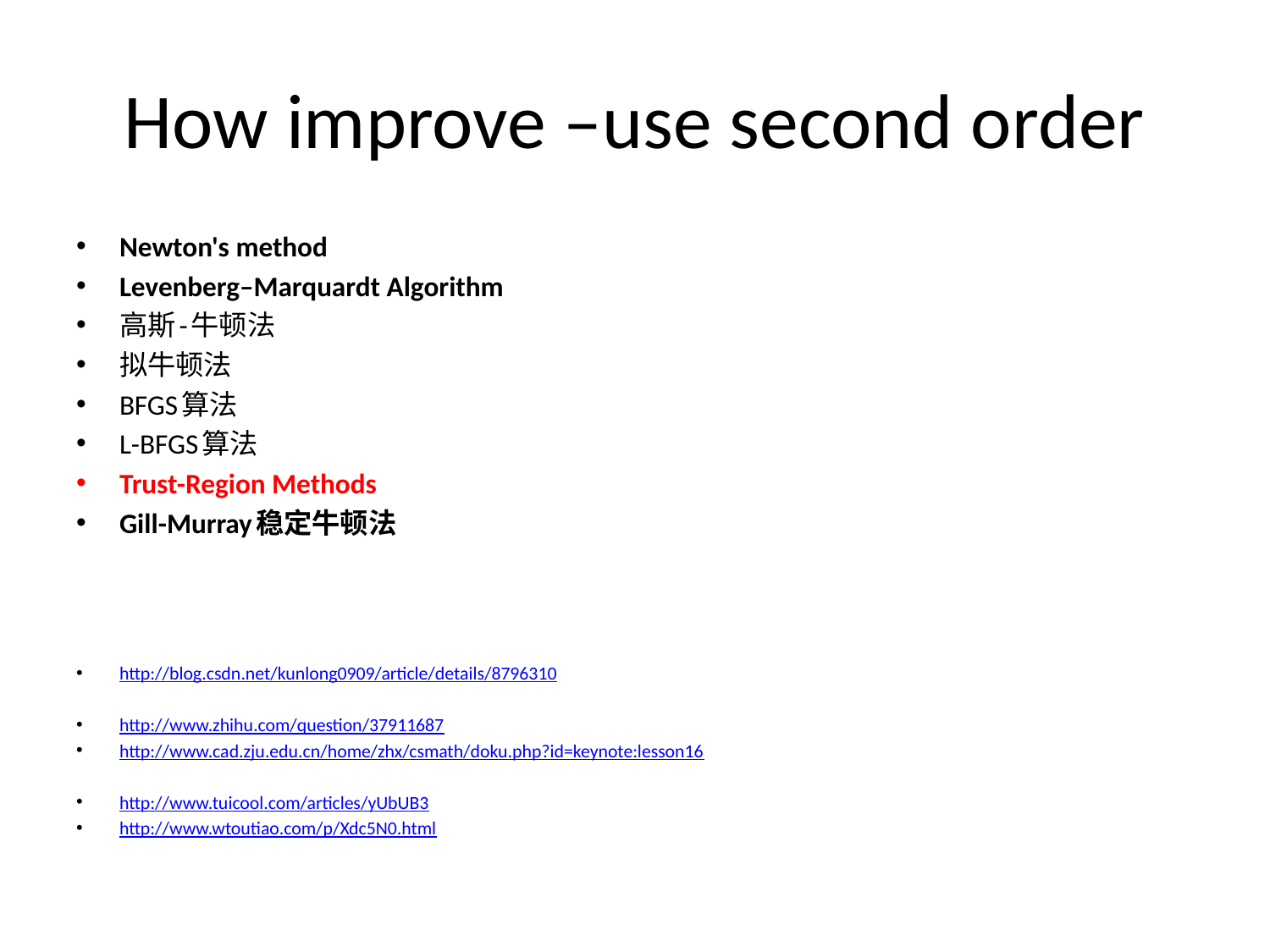

# How improve –use second order
Newton's method
Levenberg–Marquardt Algorithm
高斯-牛顿法
拟牛顿法
BFGS算法
L-BFGS算法
Trust-Region Methods
Gill-Murray稳定牛顿法

http://blog.csdn.net/kunlong0909/article/details/8796310

http://www.zhihu.com/question/37911687
http://www.cad.zju.edu.cn/home/zhx/csmath/doku.php?id=keynote:lesson16

http://www.tuicool.com/articles/yUbUB3
http://www.wtoutiao.com/p/Xdc5N0.html